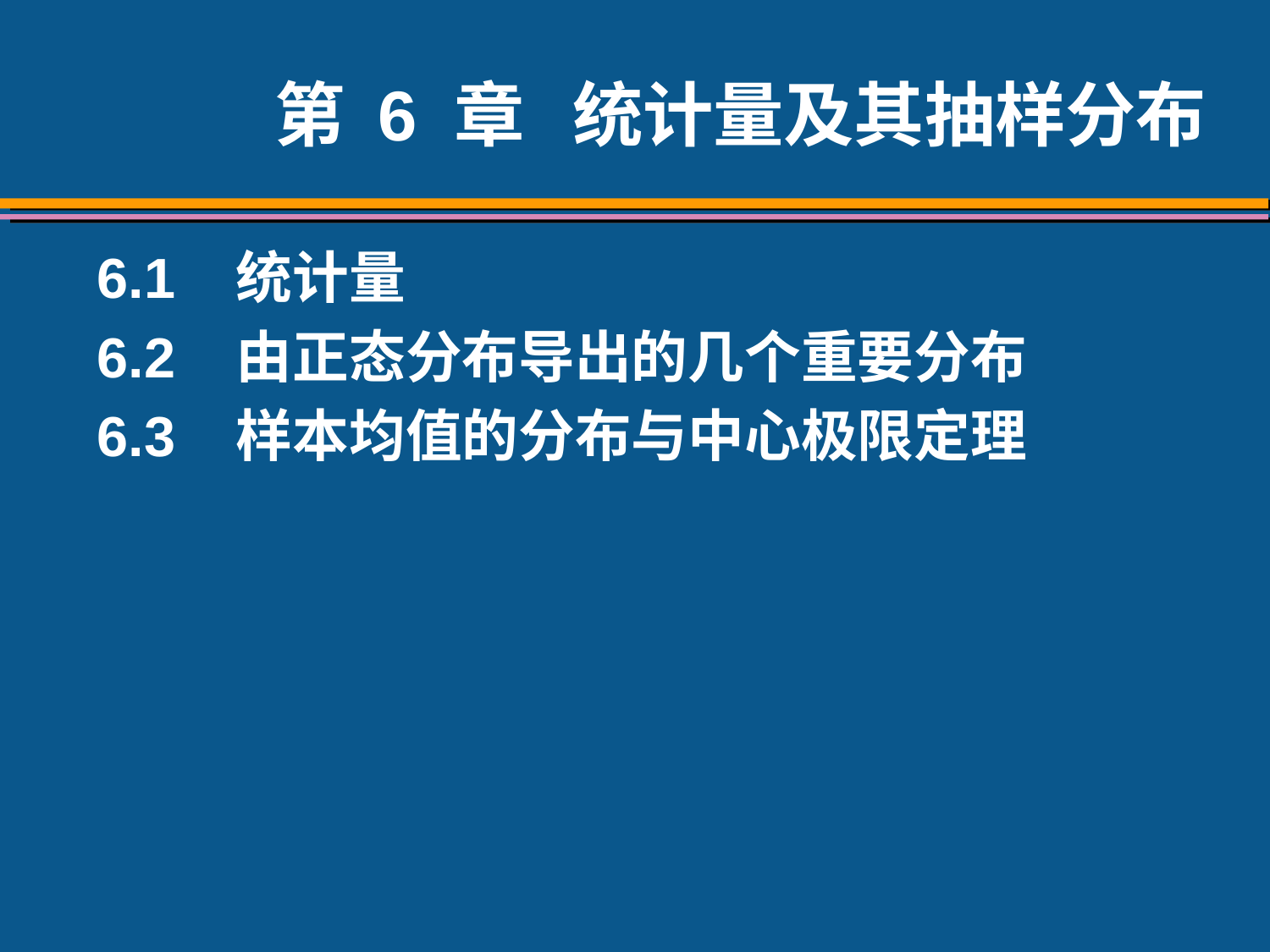

# 第 6 章   统计量及其抽样分布
6.1   统计量
6.2   由正态分布导出的几个重要分布
6.3   样本均值的分布与中心极限定理